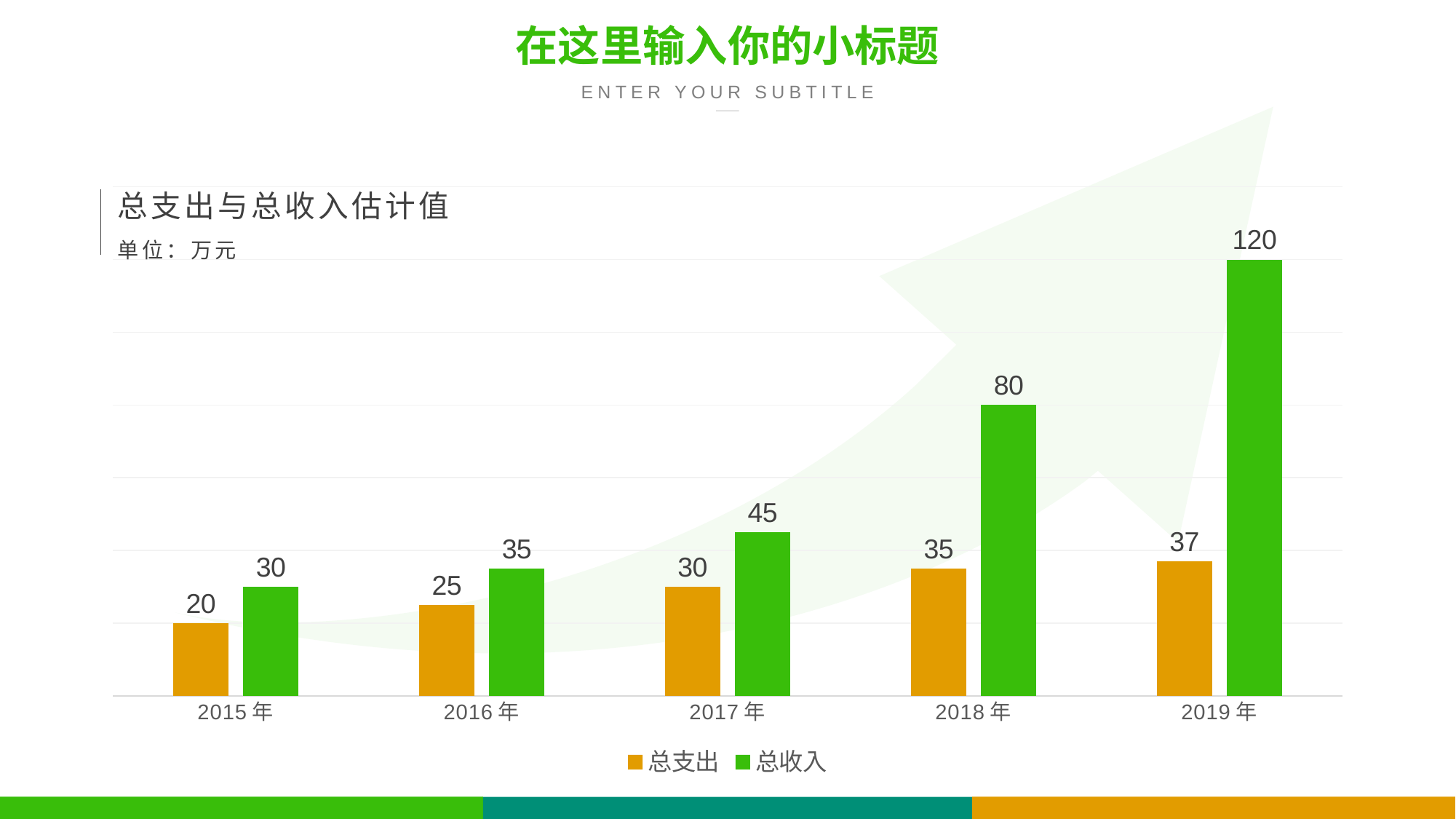

在这里输入你的小标题
ENTER YOUR SUBTITLE

### Chart

| Category | 总支出 | 总收入 |
|---|---|---|
| 2015年 | 20.0 | 30.0 |
| 2016年 | 25.0 | 35.0 |
| 2017年 | 30.0 | 45.0 |
| 2018年 | 35.0 | 80.0 |
| 2019年 | 37.0 | 120.0 |
总支出与总收入估计值
单位：万元